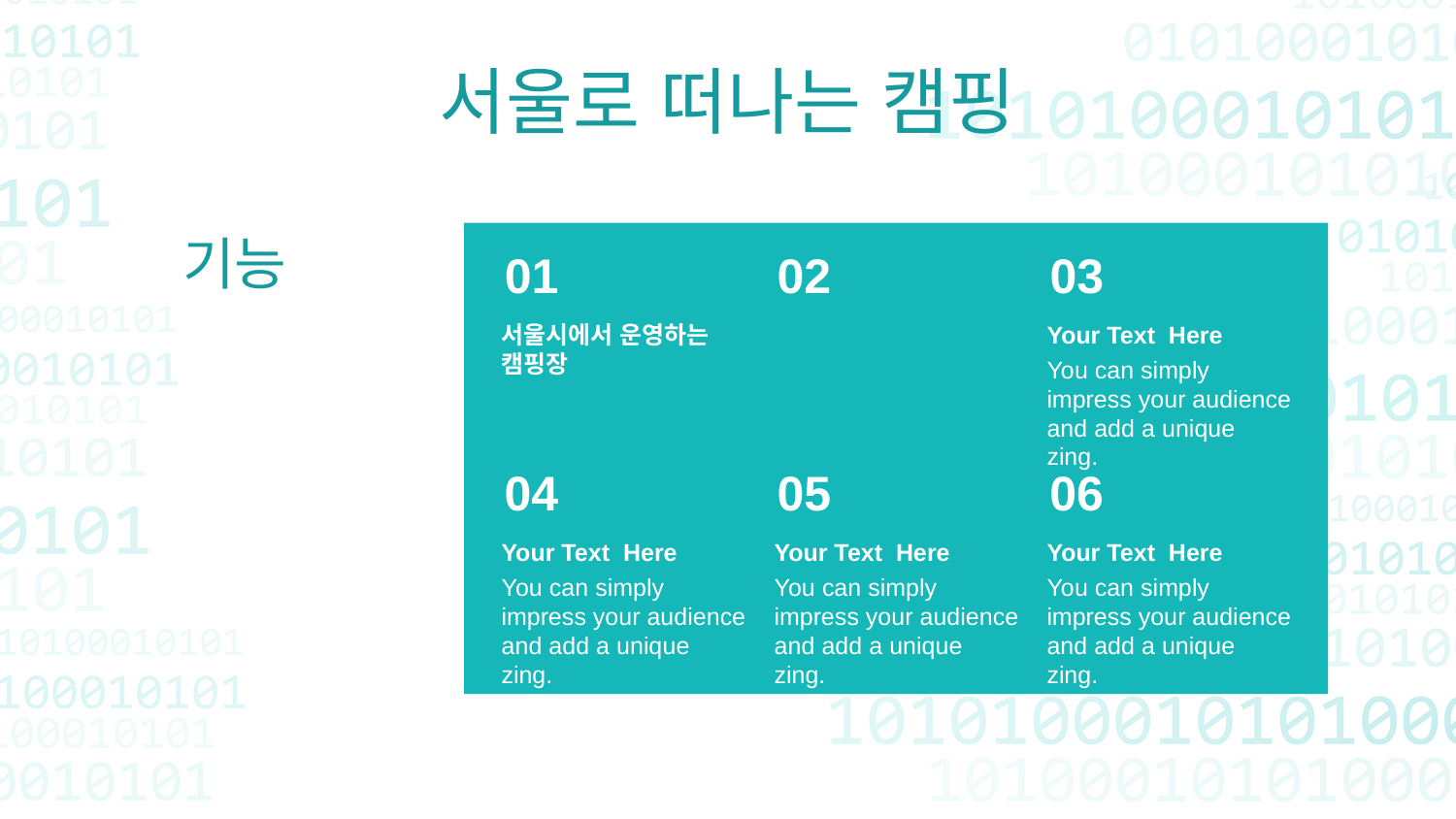

서울로 떠나는 캠핑
기능

01
02
03
서울시에서 운영하는 캠핑장
Your Text  Here
You can simply impress your audience and add a unique zing.
04
05
06
Your Text  Here
You can simply impress your audience and add a unique zing.
Your Text  Here
You can simply impress your audience and add a unique zing.
Your Text  Here
You can simply impress your audience and add a unique zing.